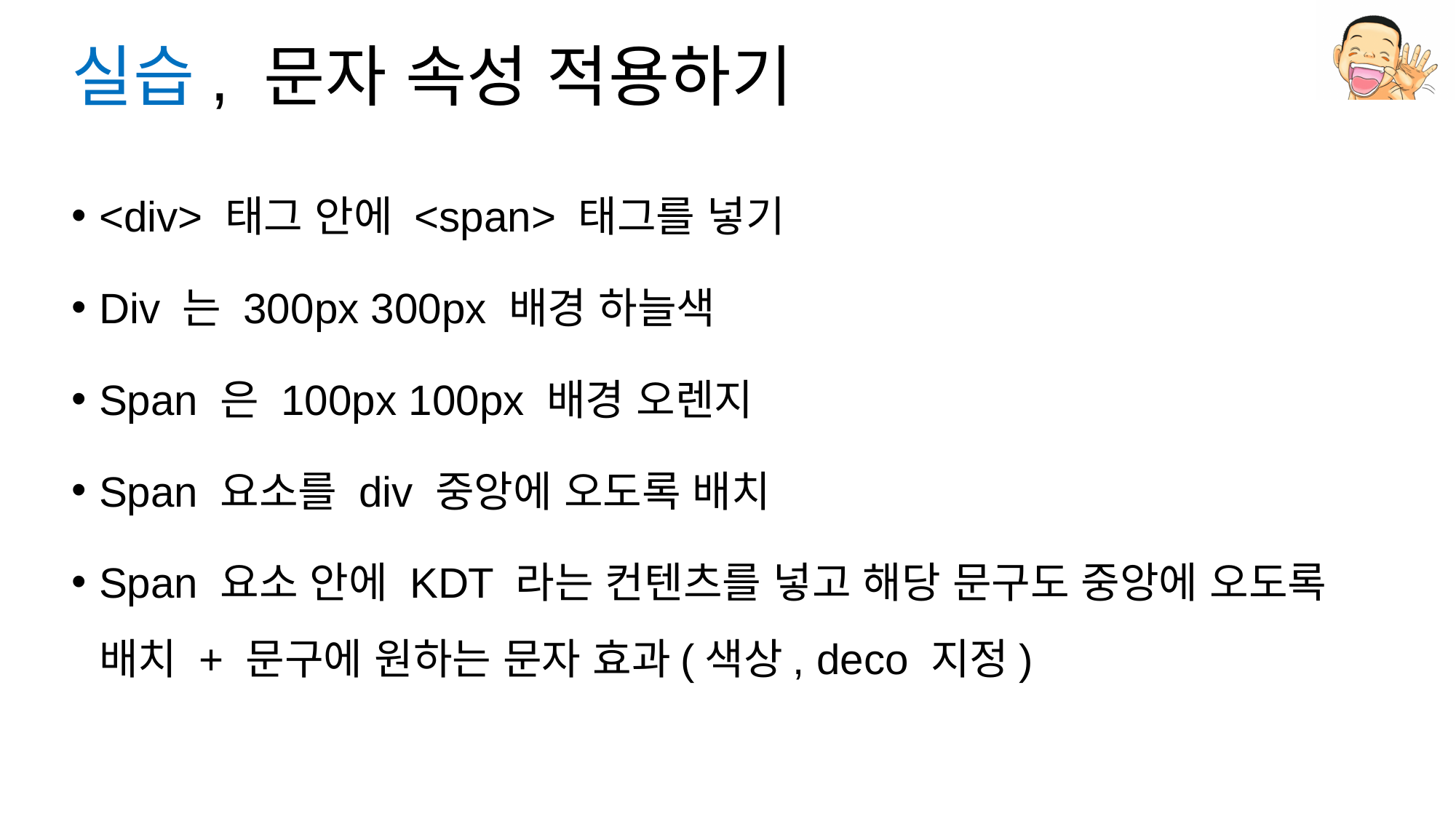

# 실습, 문자 속성 적용하기
<div> 태그 안에 <span> 태그를 넣기
Div 는 300px 300px 배경 하늘색
Span 은 100px 100px 배경 오렌지
Span 요소를 div 중앙에 오도록 배치
Span 요소 안에 KDT 라는 컨텐츠를 넣고 해당 문구도 중앙에 오도록 배치 + 문구에 원하는 문자 효과(색상, deco 지정)